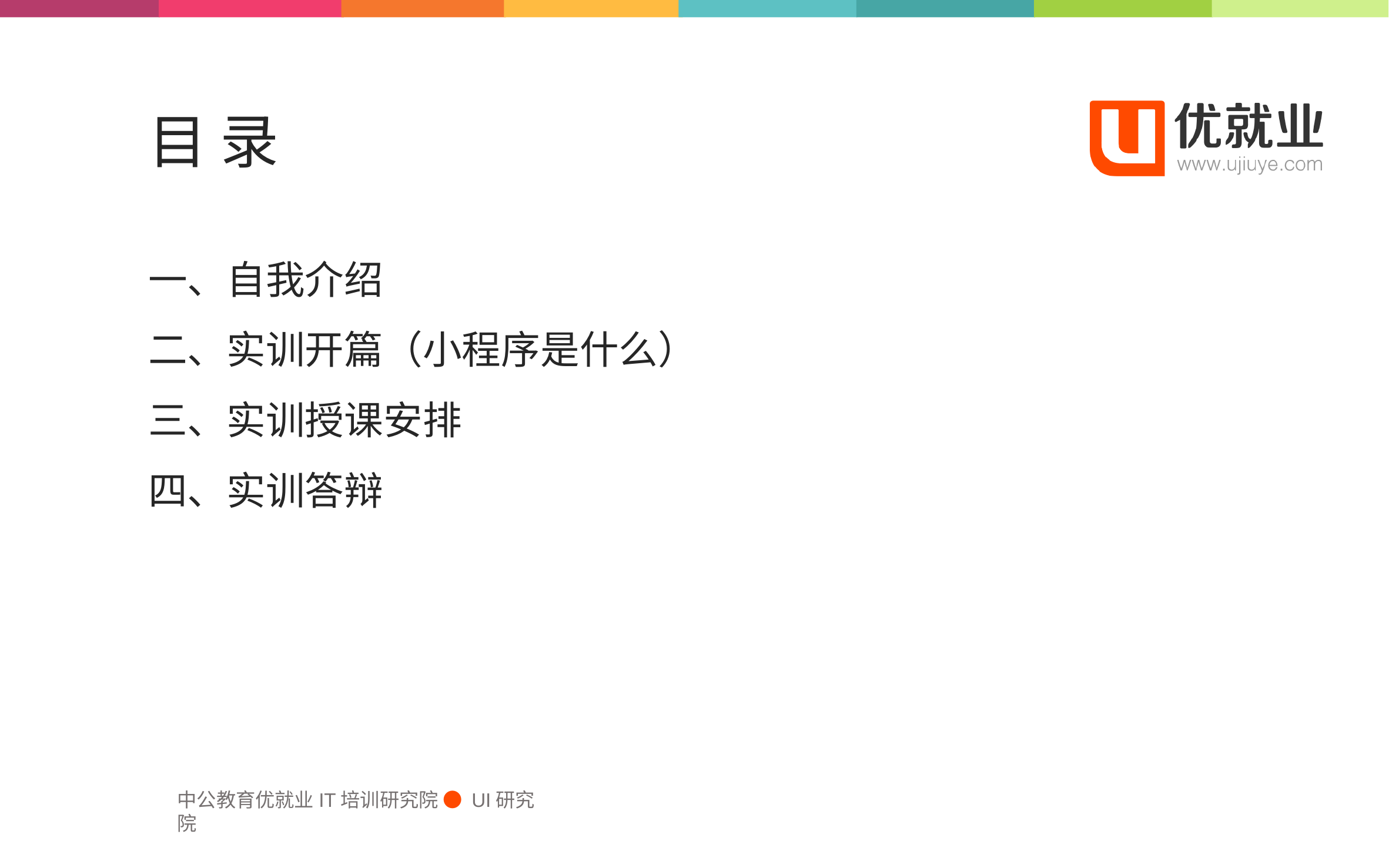

目 录
一、自我介绍
二、实训开篇（小程序是什么）
三、实训授课安排
四、实训答辩
中公教育优就业IT培训研究院 ● UI研究院